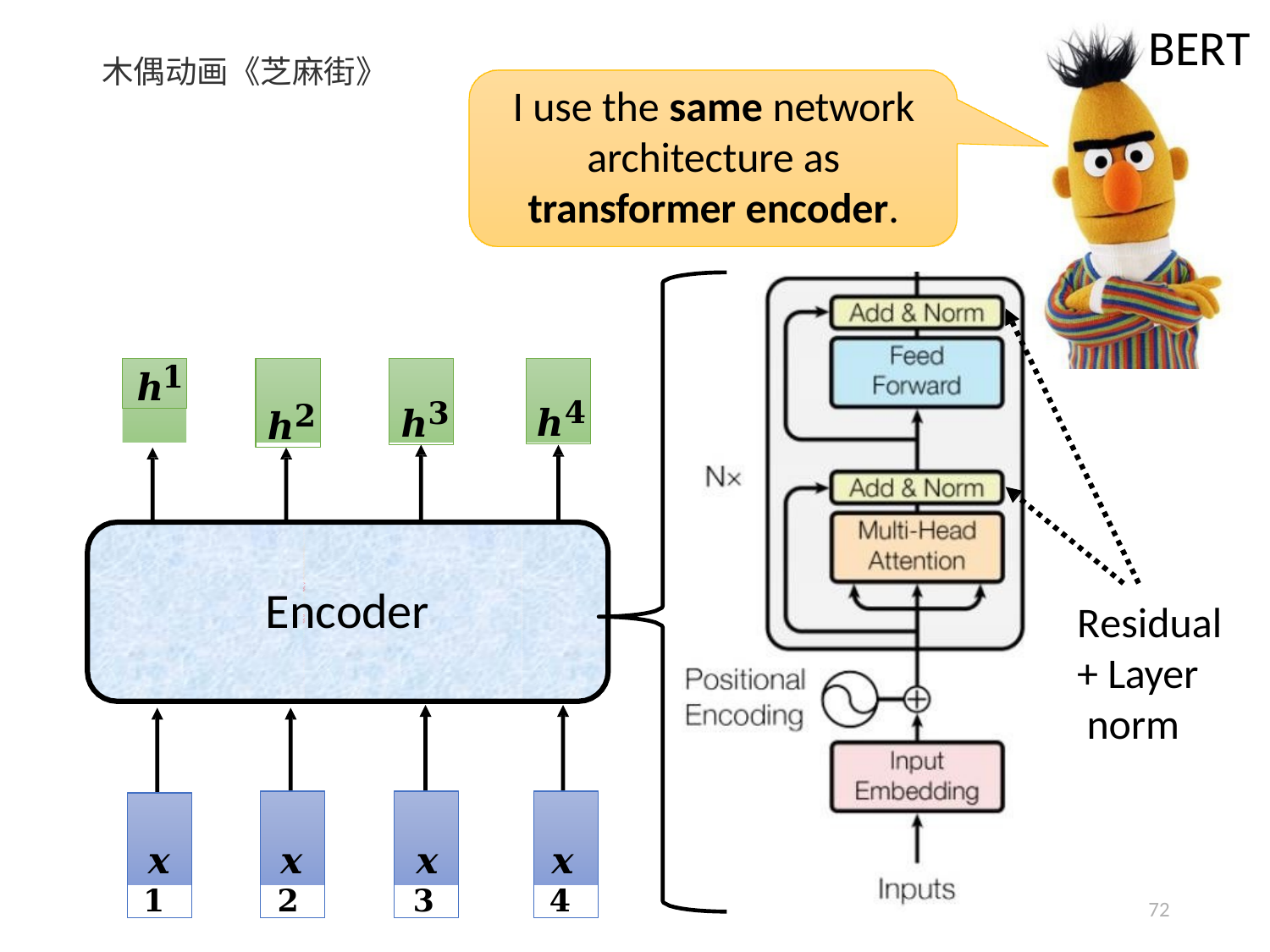

# BERT

木偶动画《芝麻街》

I use the same network  architecture as  transformer encoder.

𝒉𝟏

𝒉𝟐

𝒉𝟑

𝒉𝟒

Encoder
Residual
+ Layer  norm

𝒙𝟐

𝒙𝟑

𝒙𝟒

𝒙𝟏
72